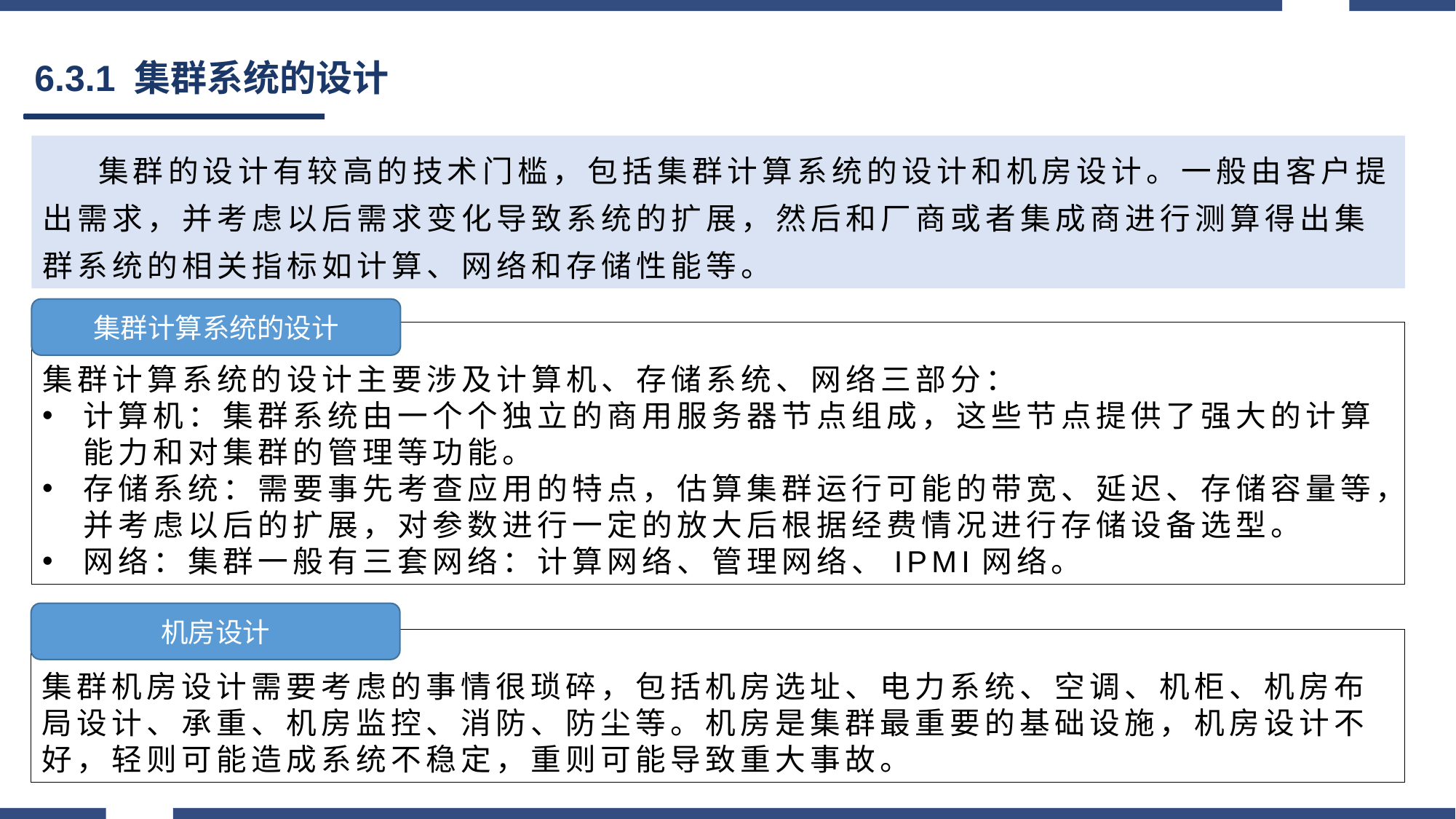

# 6.3.1 集群系统的设计
     集群的设计有较高的技术门槛，包括集群计算系统的设计和机房设计。一般由客户提出需求，并考虑以后需求变化导致系统的扩展，然后和厂商或者集成商进行测算得出集群系统的相关指标如计算、网络和存储性能等。
集群计算系统的设计

集群计算系统的设计主要涉及计算机、存储系统、网络三部分：
计算机：集群系统由一个个独立的商用服务器节点组成，这些节点提供了强大的计算能力和对集群的管理等功能。
存储系统：需要事先考查应用的特点，估算集群运行可能的带宽、延迟、存储容量等，并考虑以后的扩展，对参数进行一定的放大后根据经费情况进行存储设备选型。
网络：集群一般有三套网络：计算网络、管理网络、IPMI网络。
机房设计

集群机房设计需要考虑的事情很琐碎，包括机房选址、电力系统、空调、机柜、机房布局设计、承重、机房监控、消防、防尘等。机房是集群最重要的基础设施，机房设计不好，轻则可能造成系统不稳定，重则可能导致重大事故。